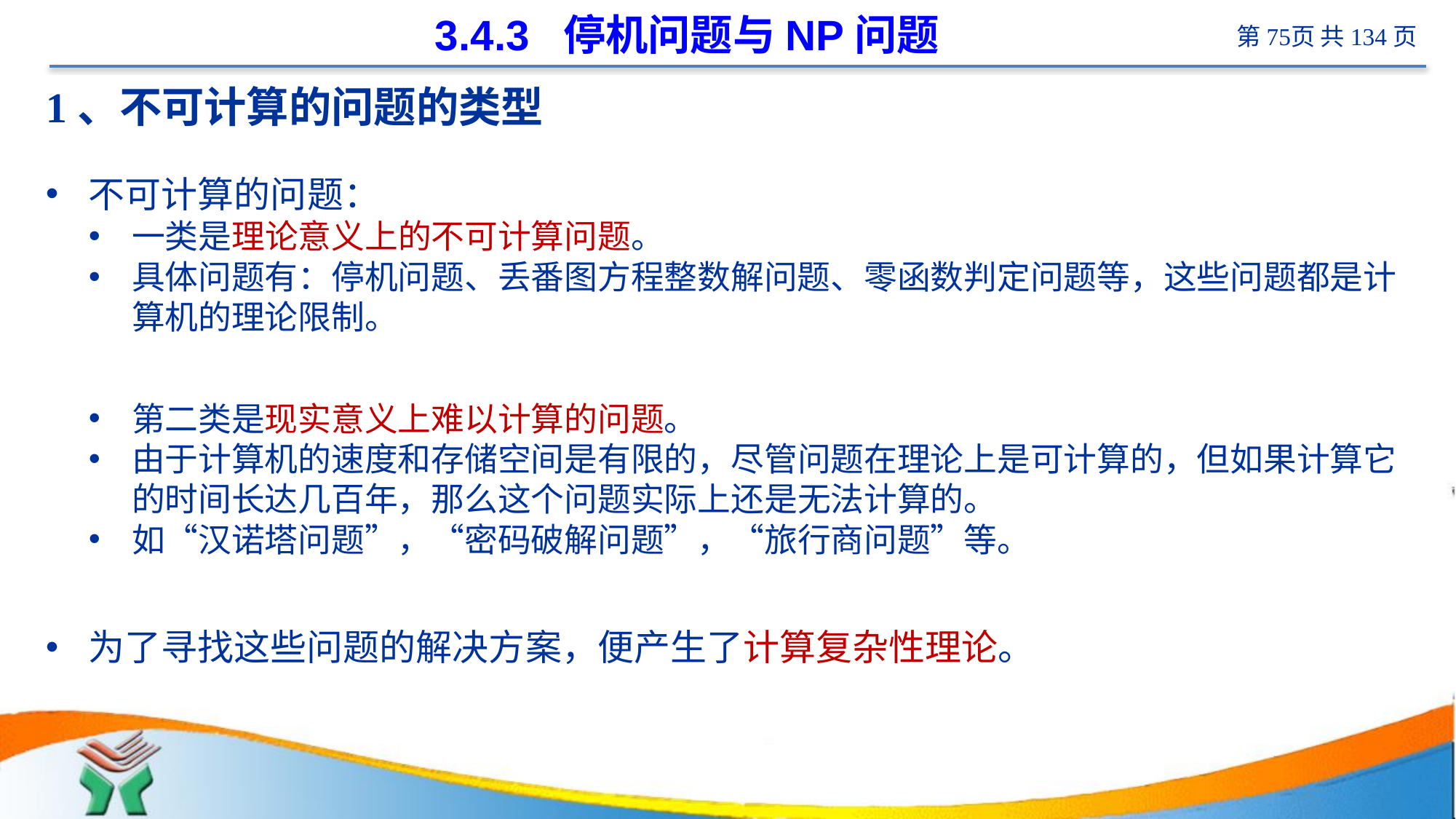

# 3.4.3  停机问题与NP问题
1、不可计算的问题的类型

不可计算的问题：
一类是理论意义上的不可计算问题。
具体问题有：停机问题、丢番图方程整数解问题、零函数判定问题等，这些问题都是计算机的理论限制。

第二类是现实意义上难以计算的问题。
由于计算机的速度和存储空间是有限的，尽管问题在理论上是可计算的，但如果计算它的时间长达几百年，那么这个问题实际上还是无法计算的。
如“汉诺塔问题”，“密码破解问题”，“旅行商问题”等。

为了寻找这些问题的解决方案，便产生了计算复杂性理论。